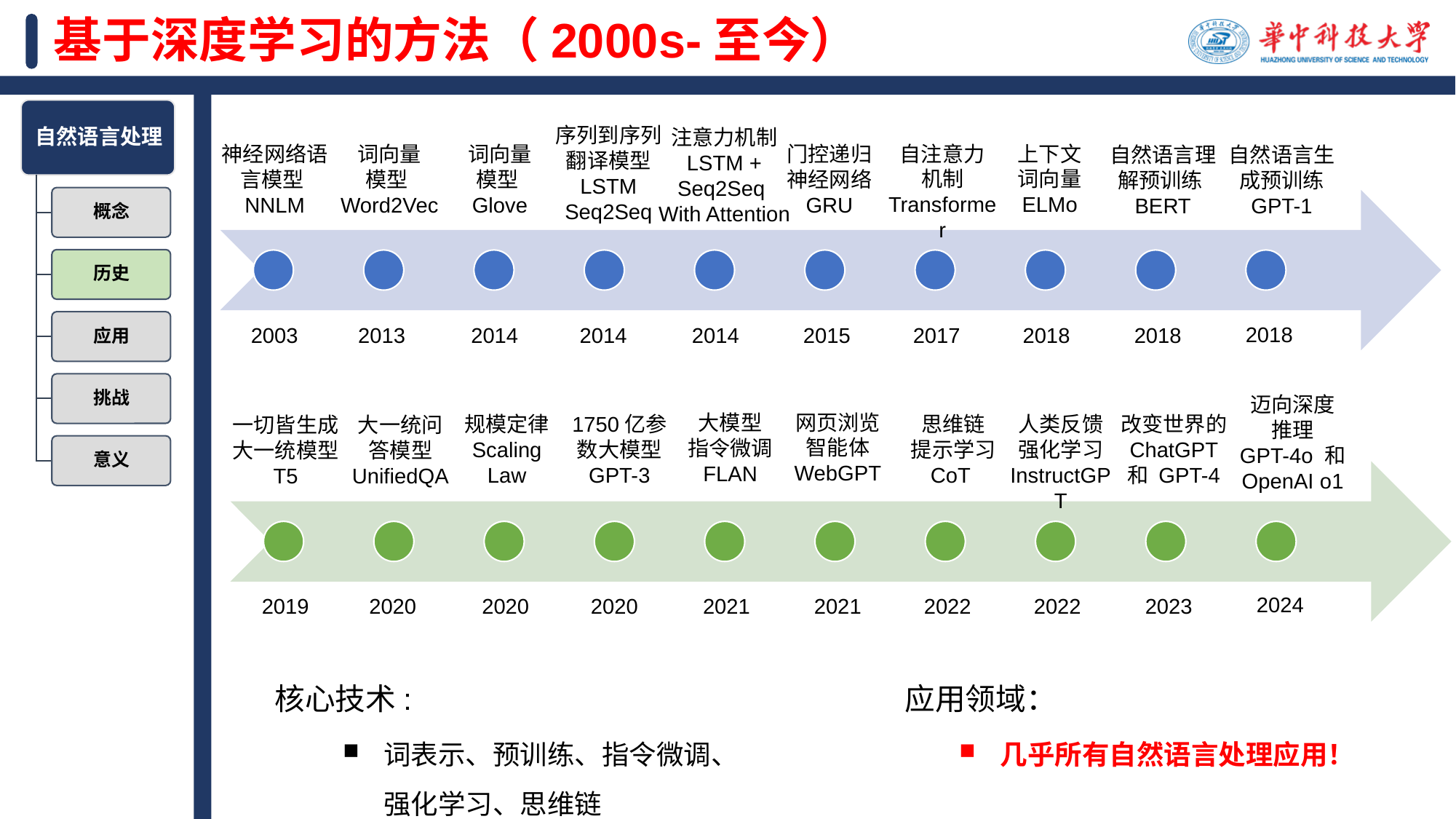

# 基于深度学习的方法（2000s-至今）

自然语言处理
概念
历史
应用
挑战
意义
序列到序列翻译模型
LSTM Seq2Seq
注意力机制
LSTM + Seq2Seq
With Attention
自注意力
机制
Transformer
上下文
词向量
ELMo
门控递归
神经网络
GRU
词向量
模型Word2Vec
词向量模型Glove
神经网络语言模型NNLM
自然语言理解预训练BERT
自然语言生成预训练
GPT-1
2018
2003
2013
2014
2014
2014
2015
2017
2018
2018

迈向深度
推理
GPT-4o 和
OpenAI o1
网页浏览
智能体
WebGPT
大模型
指令微调
FLAN
规模定律
Scaling
Law
改变世界的
ChatGPT
和 GPT-4
1750亿参数大模型
GPT-3
思维链
提示学习 CoT
人类反馈
强化学习
InstructGPT
大一统问答模型
UnifiedQA
一切皆生成大一统模型
T5
2024
2019
2020
2020
2020
2021
2021
2022
2022
2023
应用领域：
几乎所有自然语言处理应用！
核心技术:
词表示、预训练、指令微调、强化学习、思维链